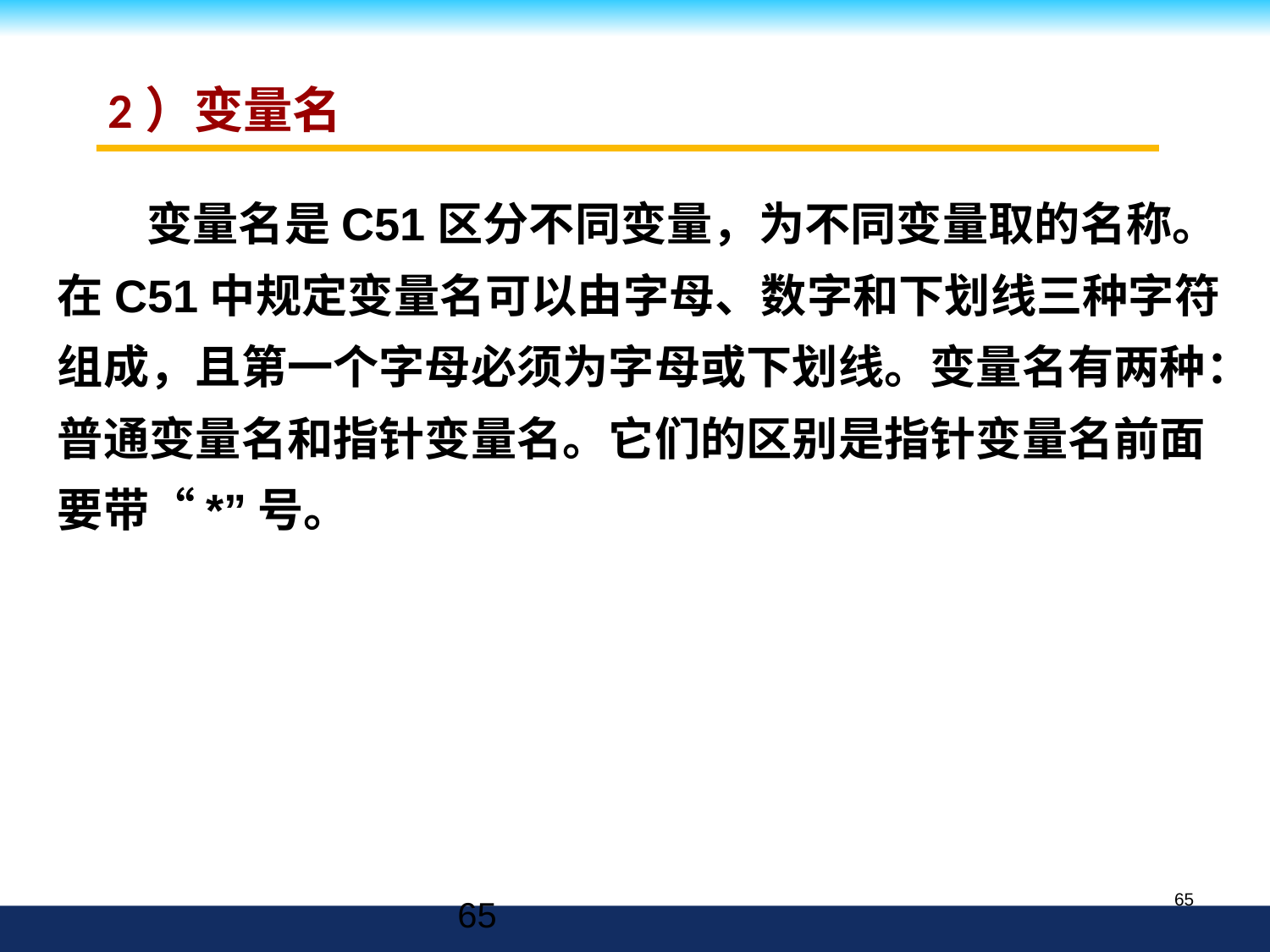

2）变量名
    变量名是C51区分不同变量，为不同变量取的名称。在C51中规定变量名可以由字母、数字和下划线三种字符组成，且第一个字母必须为字母或下划线。变量名有两种：普通变量名和指针变量名。它们的区别是指针变量名前面要带“*”号。
65
65